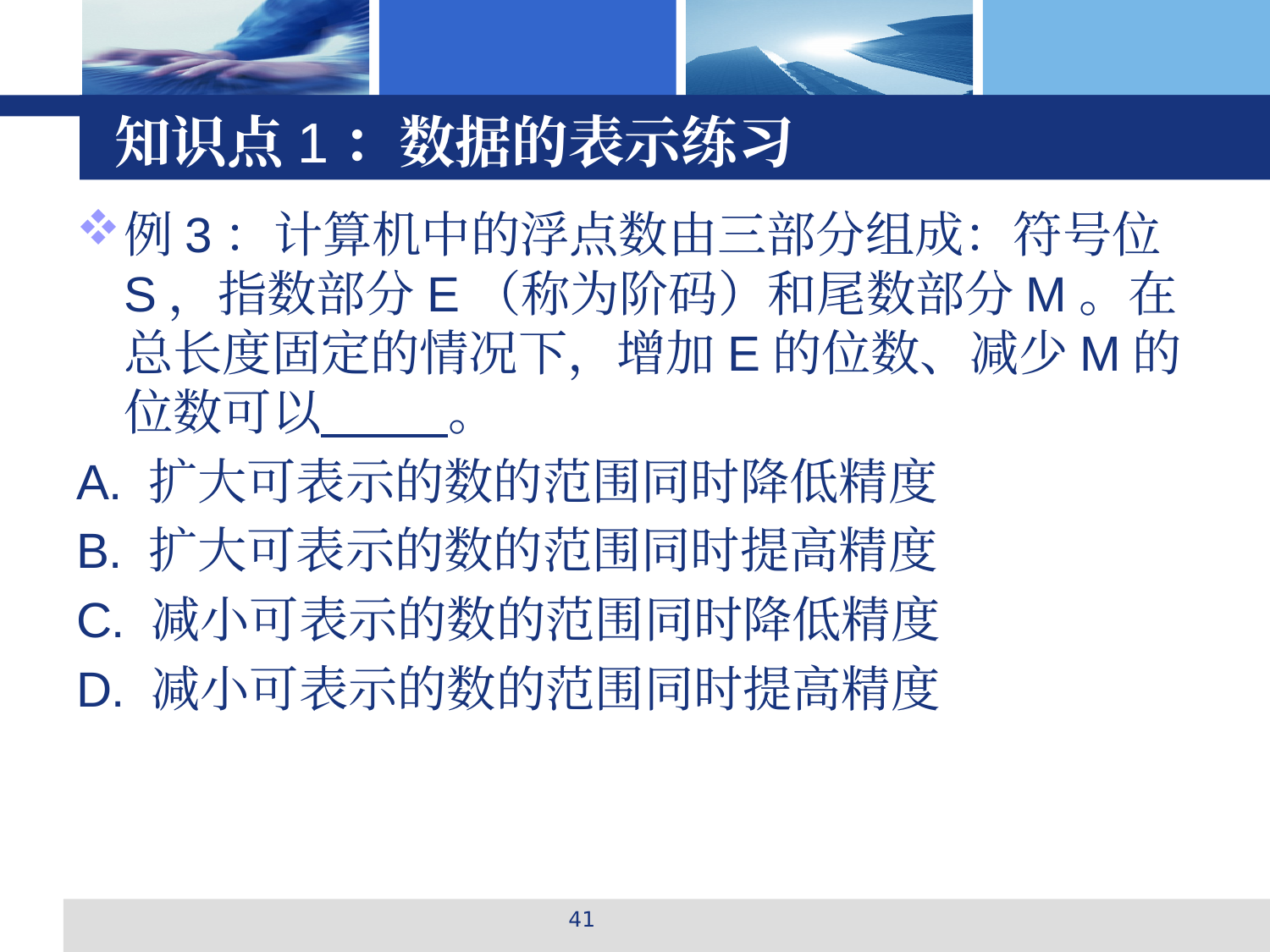

# 知识点1：数据的表示练习
例3：计算机中的浮点数由三部分组成：符号位S，指数部分E（称为阶码）和尾数部分M。在总长度固定的情况下，增加E的位数、减少M的位数可以          。
A. 扩大可表示的数的范围同时降低精度
B. 扩大可表示的数的范围同时提高精度
C. 减小可表示的数的范围同时降低精度
D. 减小可表示的数的范围同时提高精度
41